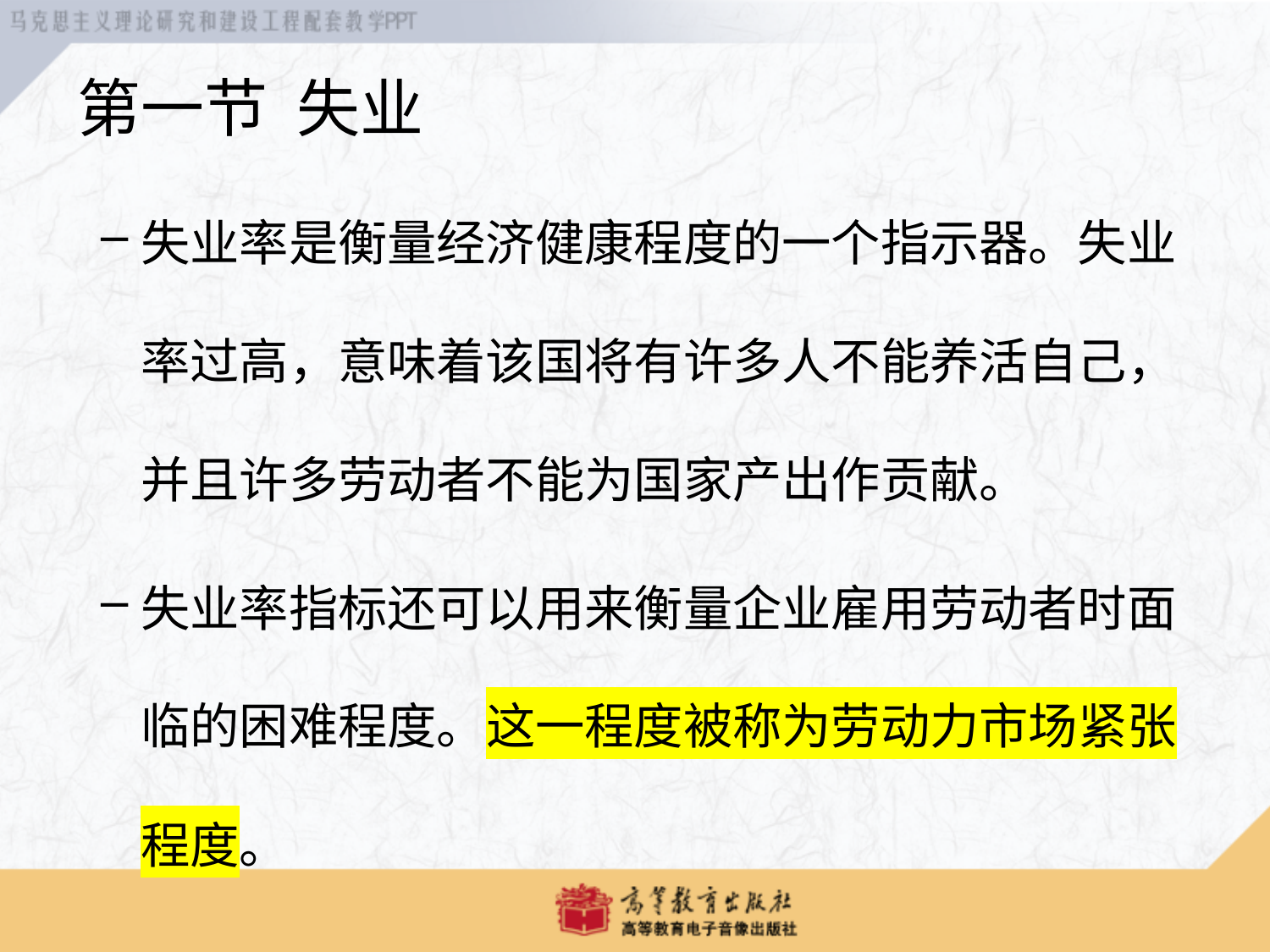

# 第一节  失业
失业率是衡量经济健康程度的一个指示器。失业率过高，意味着该国将有许多人不能养活自己，并且许多劳动者不能为国家产出作贡献。
失业率指标还可以用来衡量企业雇用劳动者时面临的困难程度。这一程度被称为劳动力市场紧张程度。